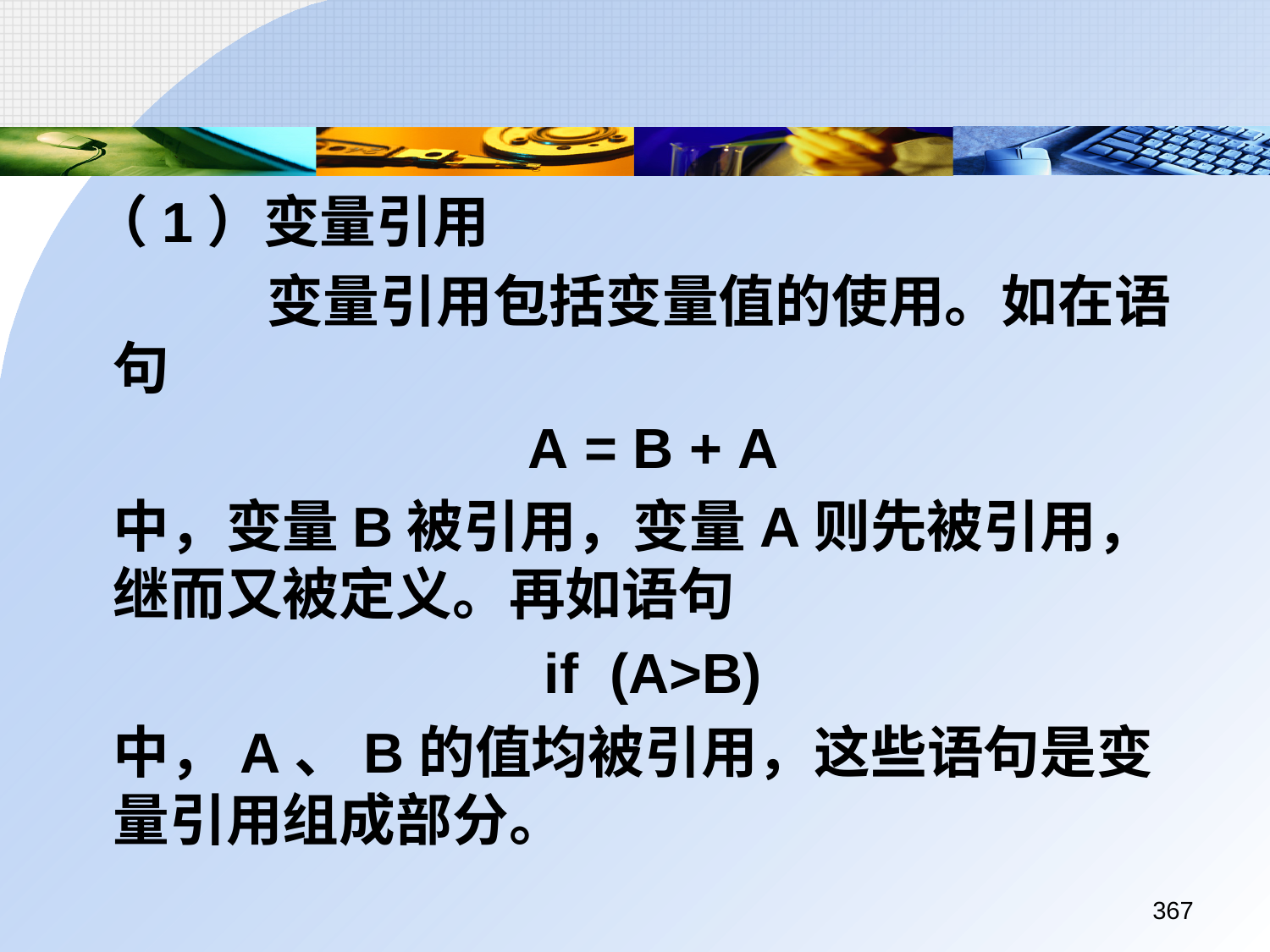

（1）变量引用
		 变量引用包括变量值的使用。如在语句
	A = B + A
	中，变量B被引用，变量A则先被引用，继而又被定义。再如语句
	if  (A>B)
	中，A、B的值均被引用，这些语句是变量引用组成部分。
367